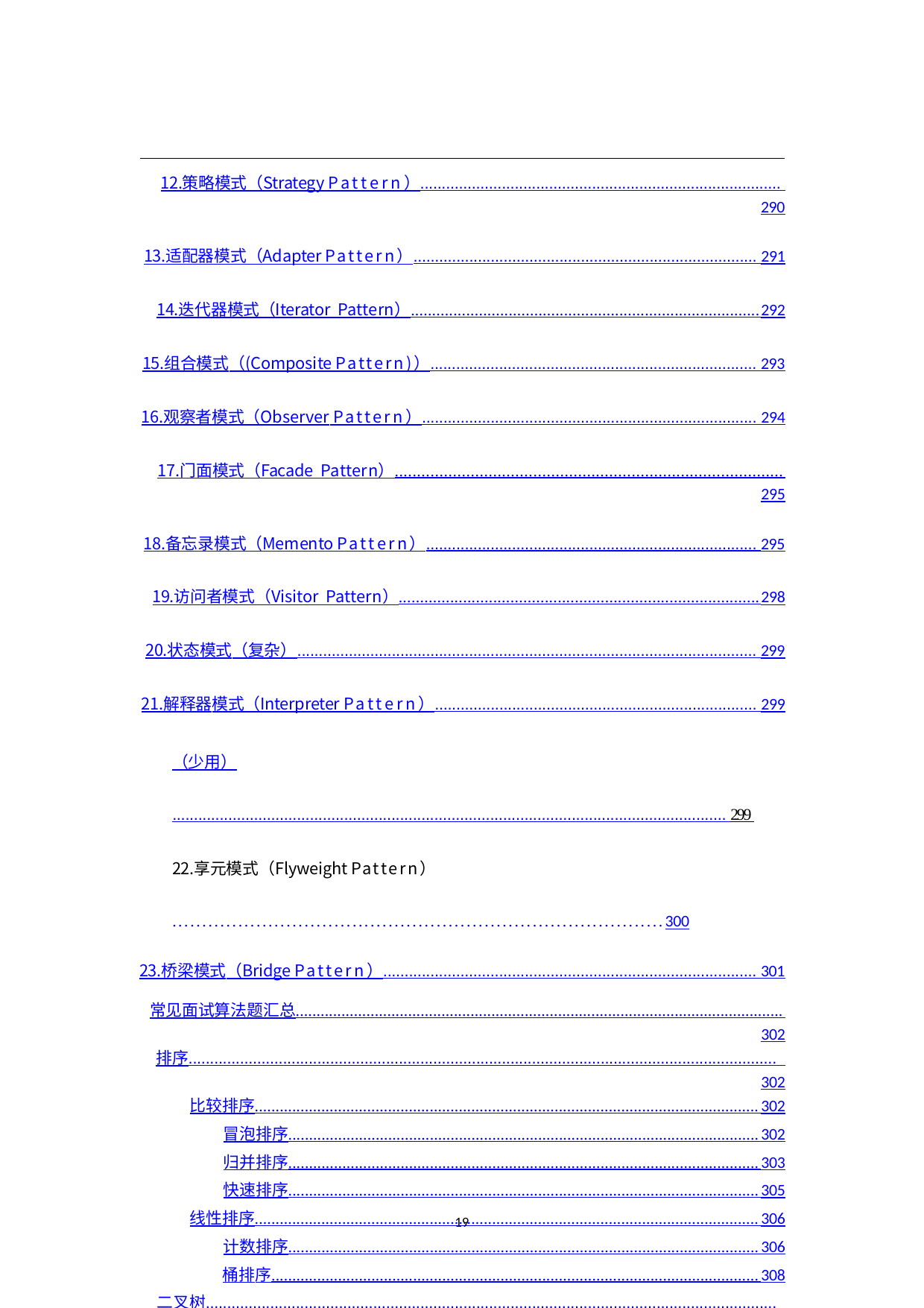

12.策略模式（Strategy Pattern）.................................................................................... 290

13.适配器模式（Adapter Pattern）................................................................................ 291

14.迭代器模式（Iterator  Pattern）..................................................................................292

15.组合模式（(Composite Pattern)）............................................................................ 293

16.观察者模式（Observer Pattern）.............................................................................. 294

17.门面模式（Facade  Pattern）.......................................................................................295

18.备忘录模式（Memento Pattern）............................................................................. 295

19.访问者模式（Visitor  Pattern）....................................................................................298

20.状态模式（复杂）........................................................................................................... 299

21.解释器模式（Interpreter Pattern）........................................................................... 299
（少用）................................................................................................................................. 299  22.享元模式（Flyweight Pattern）..................................................................................300

23.桥梁模式（Bridge Pattern）....................................................................................... 301
常见面试算法题汇总.....................................................................................................................302
排序.........................................................................................................................................  302
比较排序.........................................................................................................................302
冒泡排序.................................................................................................................302
归并排序.................................................................................................................303
快速排序.................................................................................................................305
线性排序.........................................................................................................................306
计数排序.................................................................................................................306
桶排序.....................................................................................................................308
二叉树.....................................................................................................................................  309
顺序遍历.........................................................................................................................310
层次遍历.........................................................................................................................311
左右翻转.........................................................................................................................315
最大值............................................................................................................................. 315
最大深度.........................................................................................................................316
最小深度.........................................................................................................................316
19